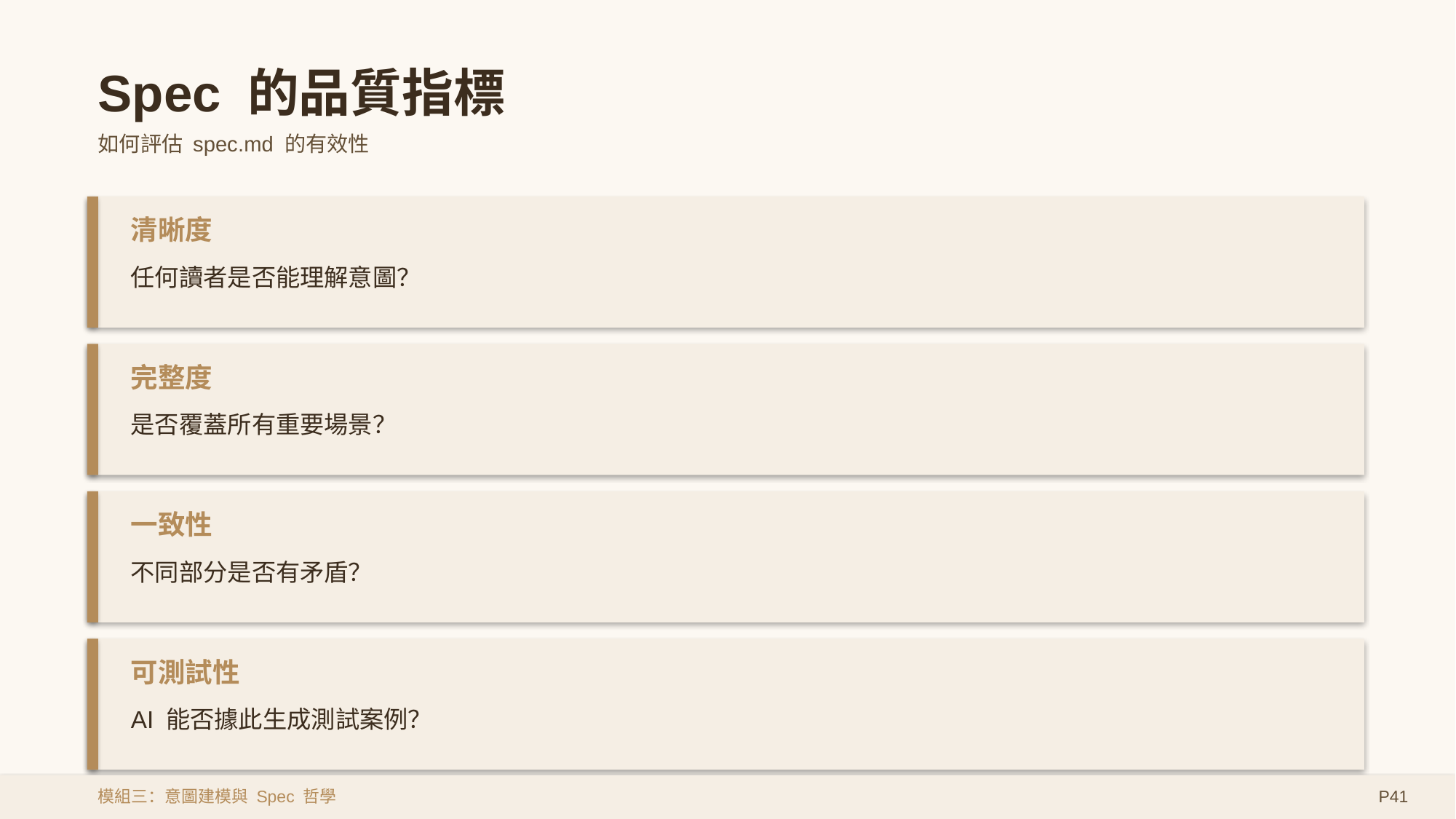

Spec 的品質指標
如何評估 spec.md 的有效性

清晰度
任何讀者是否能理解意圖？

完整度
是否覆蓋所有重要場景？

一致性
不同部分是否有矛盾？

可測試性
AI 能否據此生成測試案例？

模組三：意圖建模與 Spec 哲學
P41